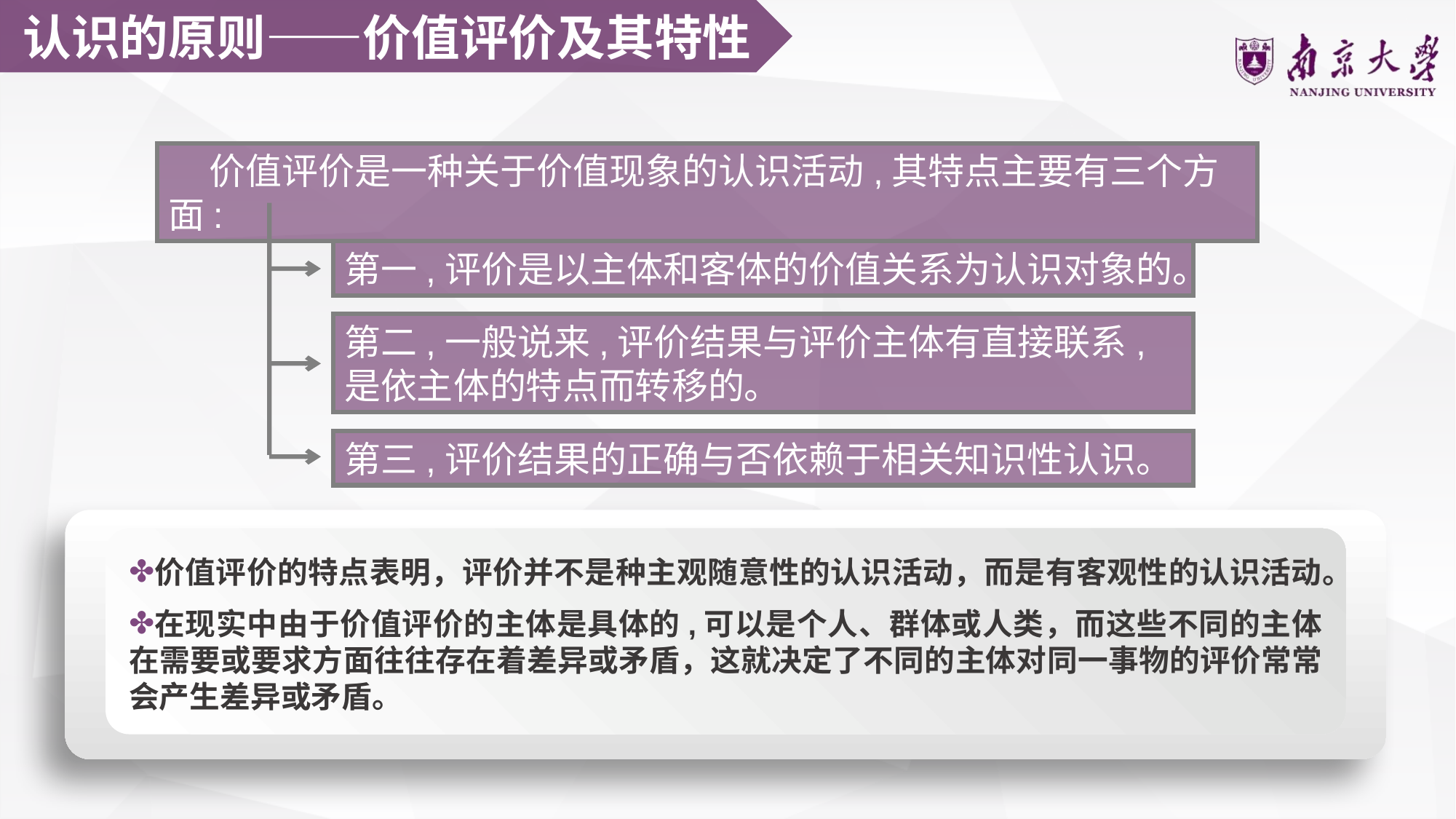

认识的原则——价值评价及其特性
    价值评价是一种关于价值现象的认识活动,其特点主要有三个方面:

第一,评价是以主体和客体的价值关系为认识对象的。
第二,一般说来,评价结果与评价主体有直接联系,是依主体的特点而转移的。
第三,评价结果的正确与否依赖于相关知识性认识。

价值评价的特点表明，评价并不是种主观随意性的认识活动，而是有客观性的认识活动。
在现实中由于价值评价的主体是具体的,可以是个人、群体或人类，而这些不同的主体在需要或要求方面往往存在着差异或矛盾，这就决定了不同的主体对同一事物的评价常常会产生差异或矛盾。